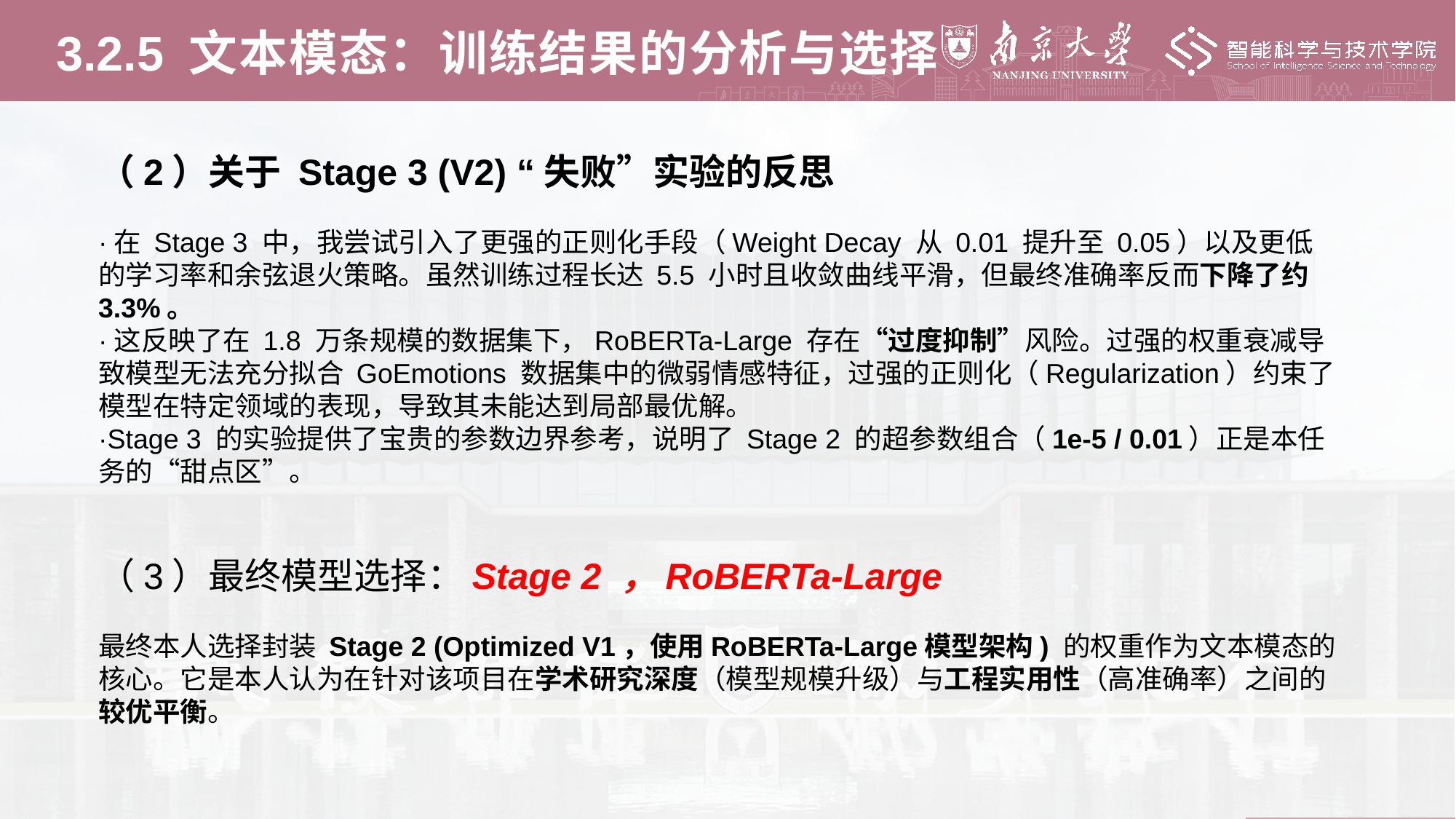

3.2.5 文本模态：训练结果的分析与选择

（2）关于 Stage 3 (V2) “失败”实验的反思

·在 Stage 3 中，我尝试引入了更强的正则化手段（Weight Decay 从 0.01 提升至 0.05）以及更低的学习率和余弦退火策略。虽然训练过程长达 5.5 小时且收敛曲线平滑，但最终准确率反而下降了约 3.3%。
·这反映了在 1.8 万条规模的数据集下，RoBERTa-Large 存在“过度抑制”风险。过强的权重衰减导致模型无法充分拟合 GoEmotions 数据集中的微弱情感特征，过强的正则化（Regularization）约束了模型在特定领域的表现，导致其未能达到局部最优解。
·Stage 3 的实验提供了宝贵的参数边界参考，说明了 Stage 2 的超参数组合（1e-5 / 0.01）正是本任务的“甜点区”。

（3）最终模型选择：Stage 2 ，RoBERTa-Large

最终本人选择封装 Stage 2 (Optimized V1，使用RoBERTa-Large模型架构) 的权重作为文本模态的核心。它是本人认为在针对该项目在学术研究深度（模型规模升级）与工程实用性（高准确率）之间的较优平衡。